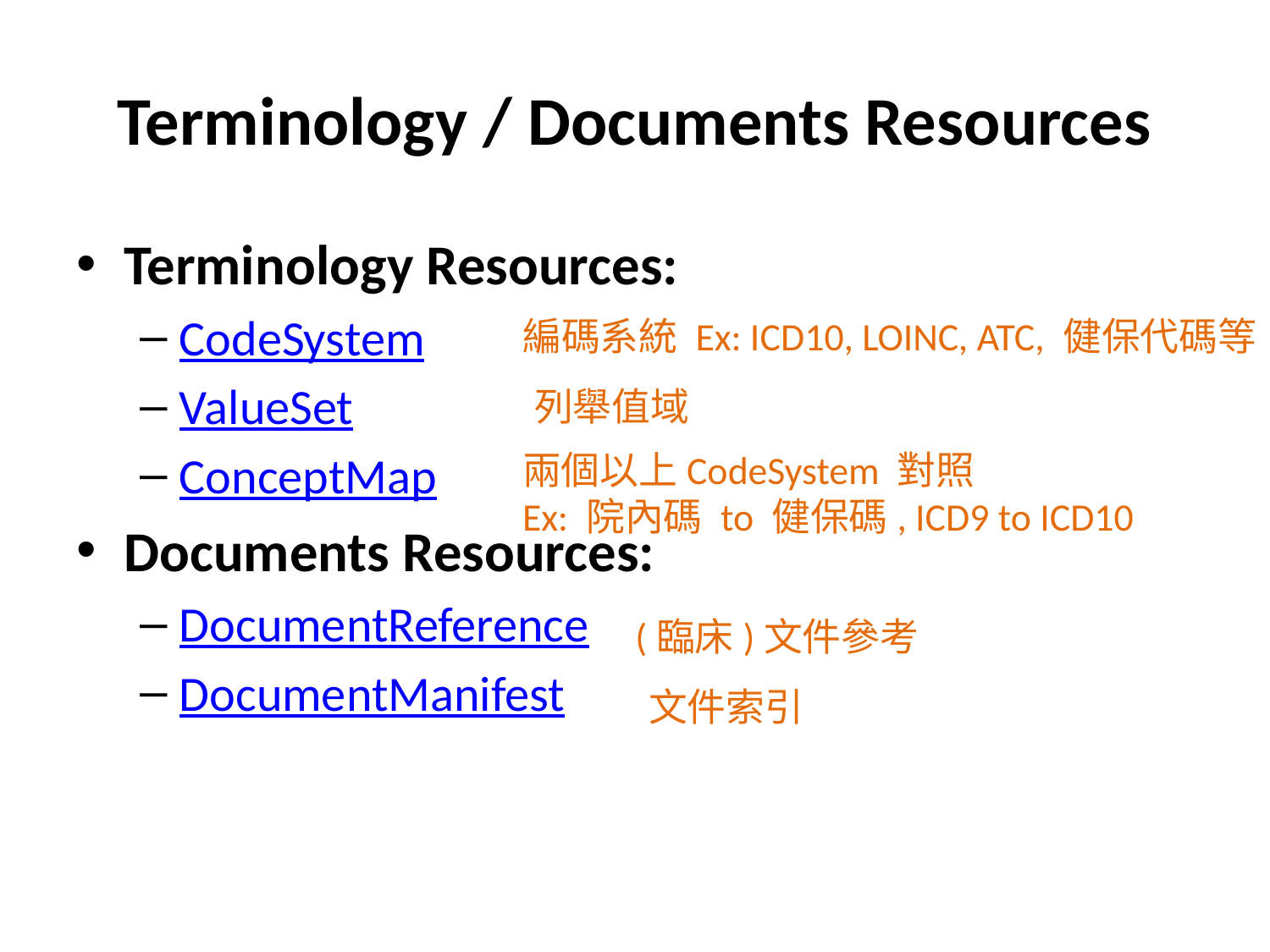

# Terminology / Documents Resources
Terminology Resources:
CodeSystem
ValueSet
ConceptMap
Documents Resources:
DocumentReference
DocumentManifest
編碼系統 Ex: ICD10, LOINC, ATC, 健保代碼等
列舉值域
兩個以上CodeSystem 對照
Ex: 院內碼 to 健保碼, ICD9 to ICD10
(臨床)文件參考
文件索引